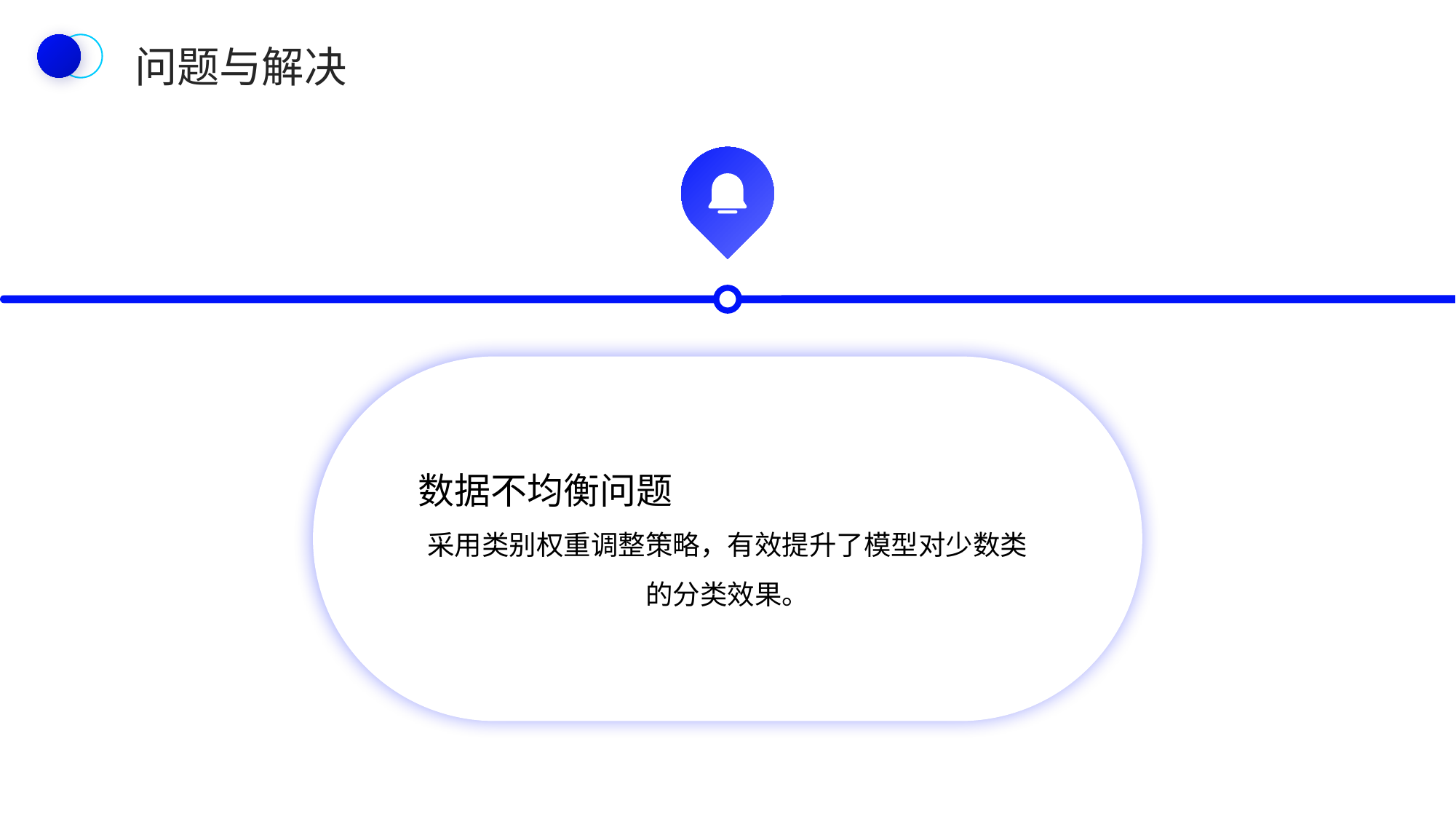

问题与解决

数据不均衡问题
采用类别权重调整策略，有效提升了模型对少数类的分类效果。